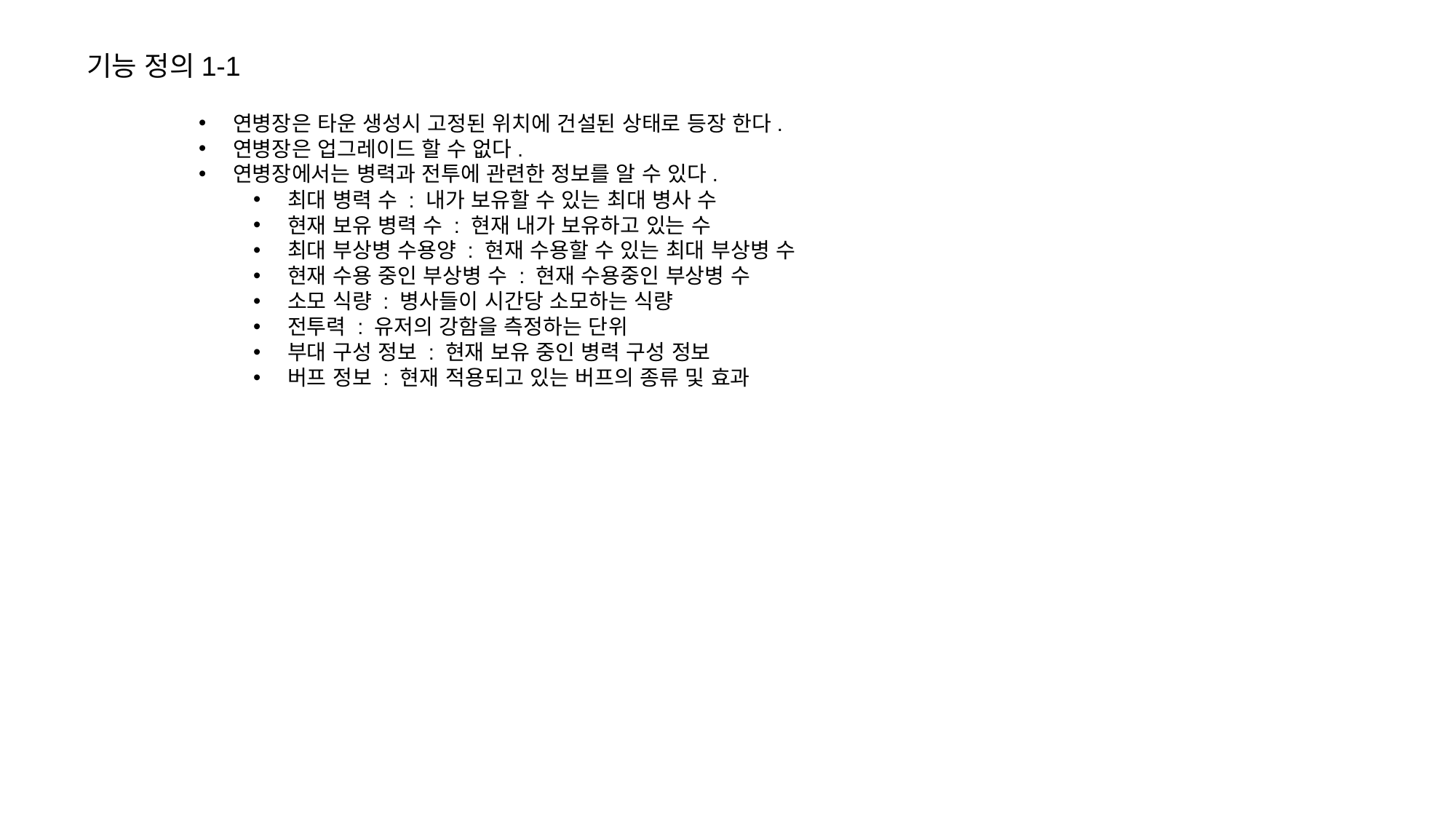

기능 정의1-1
연병장은 타운 생성시 고정된 위치에 건설된 상태로 등장 한다.
연병장은 업그레이드 할 수 없다.
연병장에서는 병력과 전투에 관련한 정보를 알 수 있다.
최대 병력 수 : 내가 보유할 수 있는 최대 병사 수
현재 보유 병력 수 : 현재 내가 보유하고 있는 수
최대 부상병 수용양 : 현재 수용할 수 있는 최대 부상병 수
현재 수용 중인 부상병 수 : 현재 수용중인 부상병 수
소모 식량 : 병사들이 시간당 소모하는 식량
전투력 : 유저의 강함을 측정하는 단위
부대 구성 정보 : 현재 보유 중인 병력 구성 정보
버프 정보 : 현재 적용되고 있는 버프의 종류 및 효과